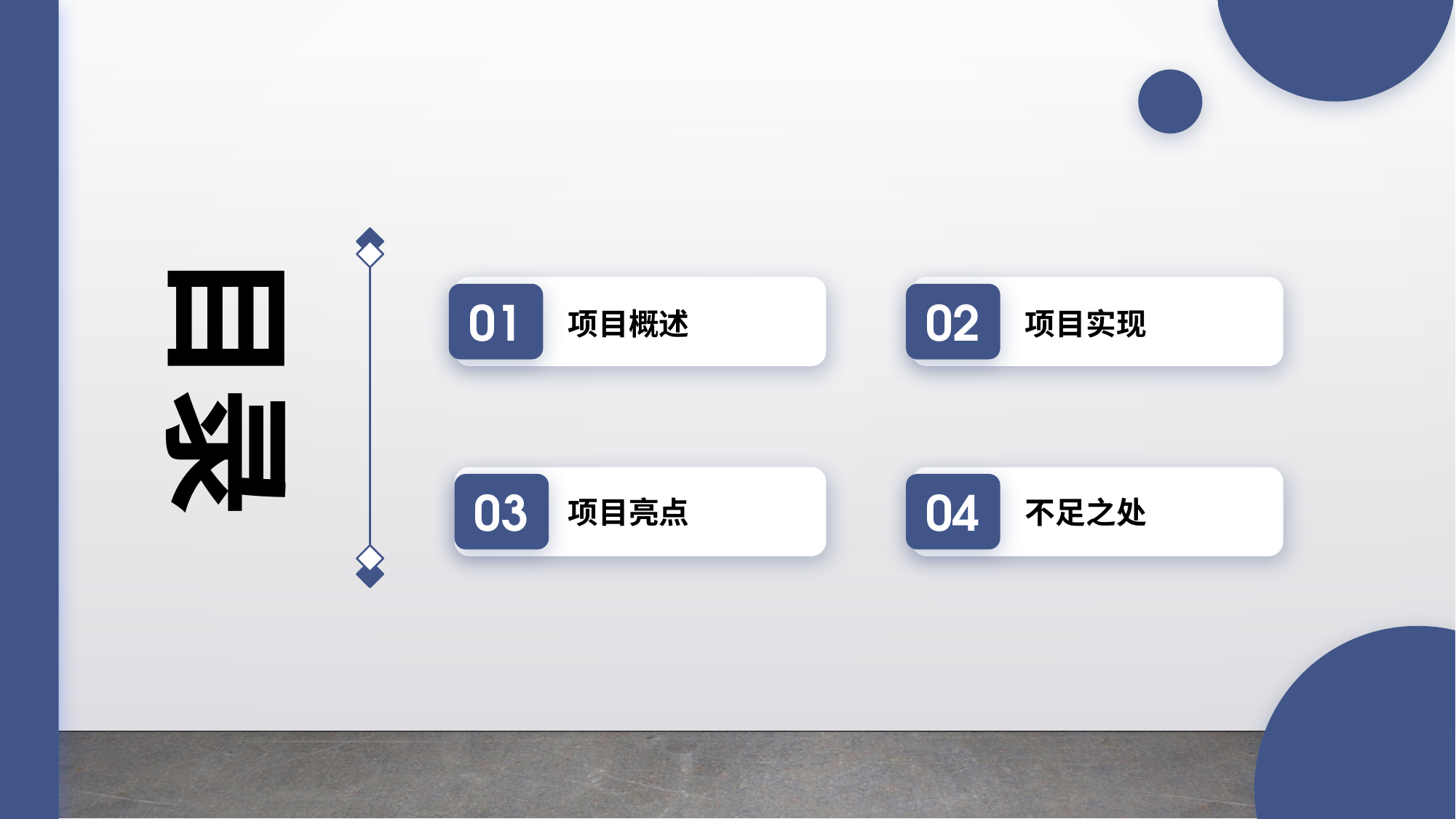

目录

01
项目概述

02
项目实现

03
项目亮点

04
不足之处